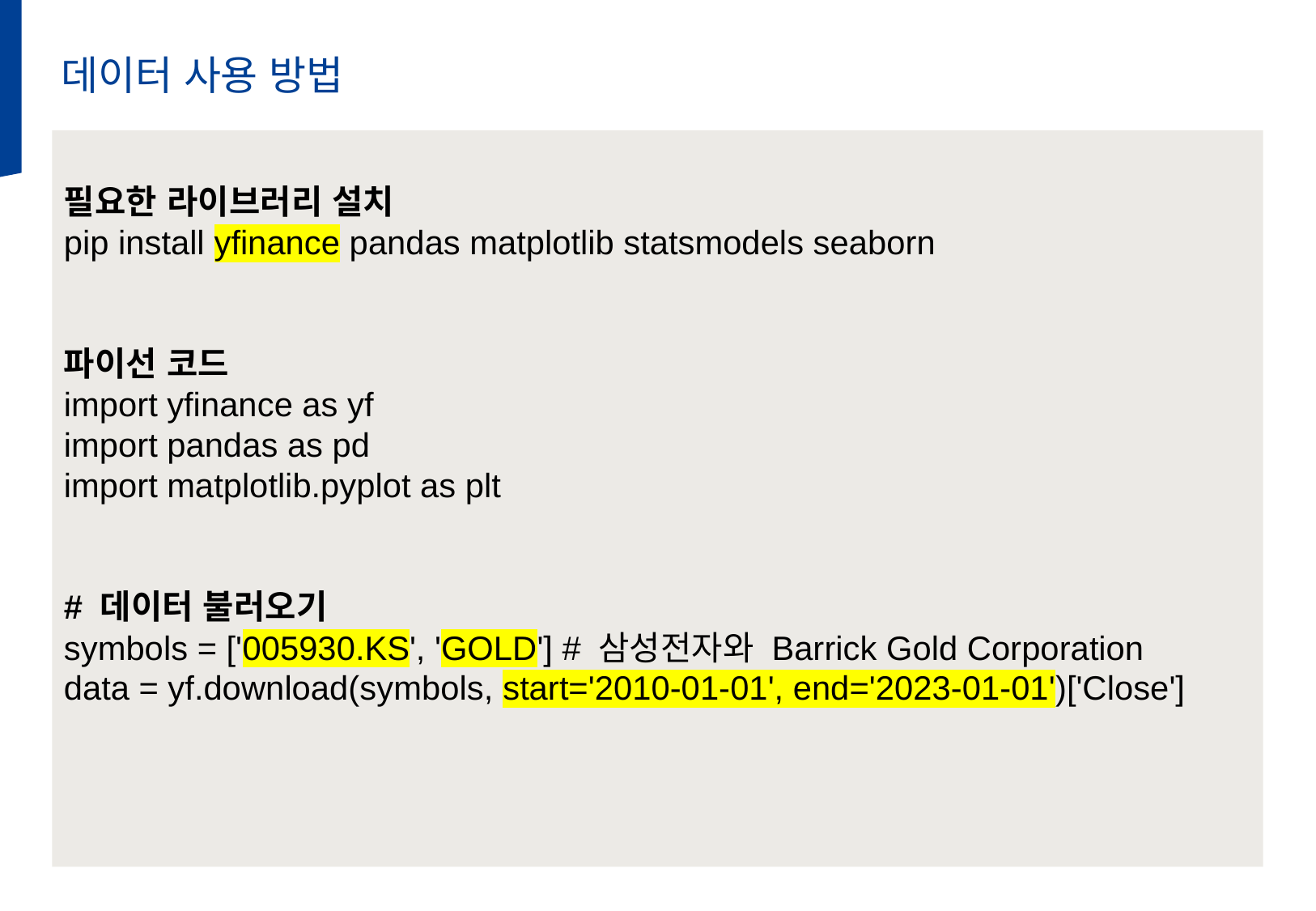

데이터 사용 방법
필요한 라이브러리 설치
pip install yfinance pandas matplotlib statsmodels seaborn

파이선 코드
import yfinance as yf
import pandas as pd
import matplotlib.pyplot as plt

# 데이터 불러오기
symbols = ['005930.KS', 'GOLD'] # 삼성전자와 Barrick Gold Corporation
data = yf.download(symbols, start='2010-01-01', end='2023-01-01')['Close']